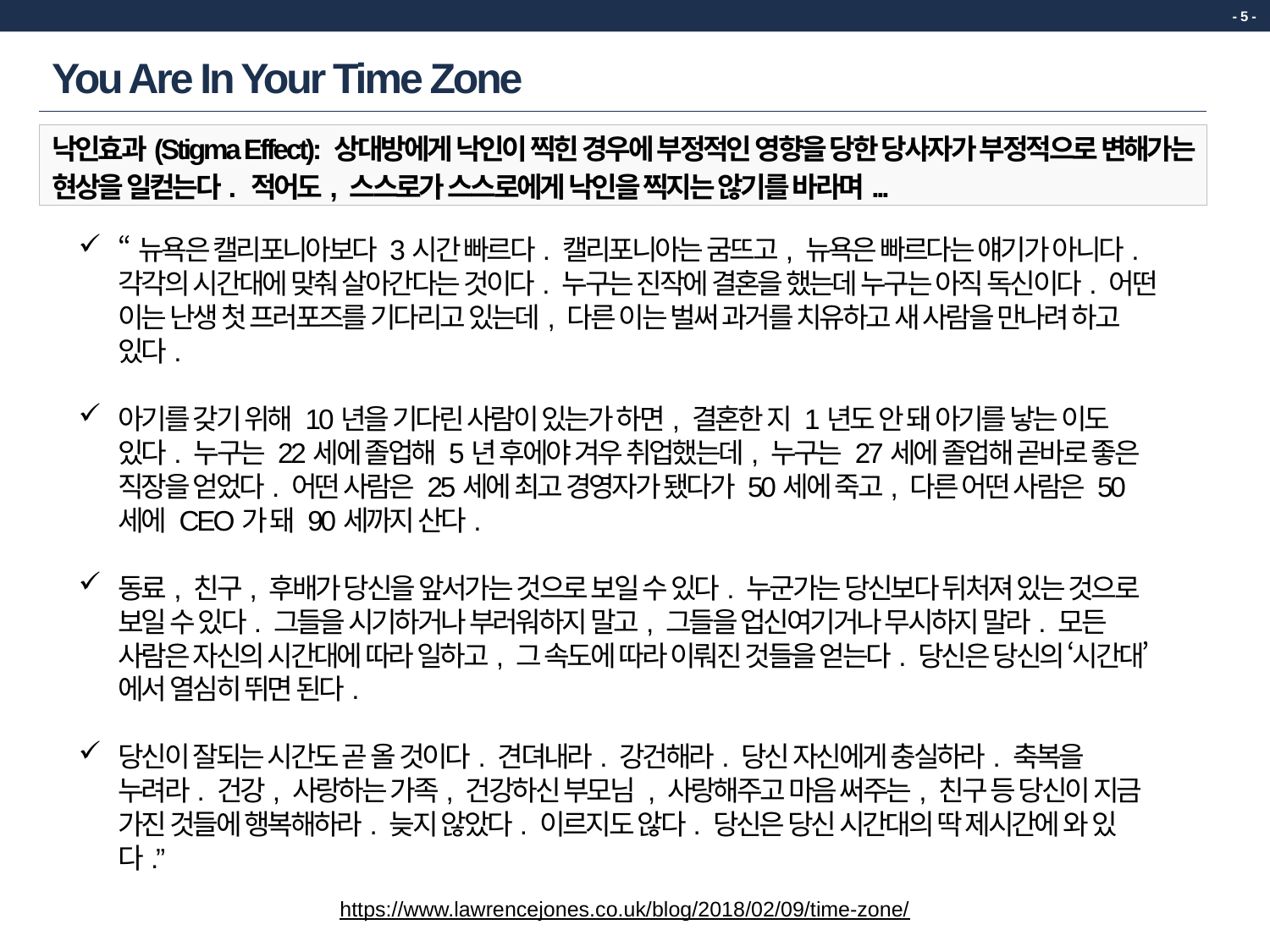

- 5 -
# You Are In Your Time Zone
낙인효과(Stigma Effect): 상대방에게 낙인이 찍힌 경우에 부정적인 영향을 당한 당사자가 부정적으로 변해가는 현상을 일컫는다. 적어도, 스스로가 스스로에게 낙인을 찍지는 않기를 바라며...
“뉴욕은 캘리포니아보다 3시간 빠르다. 캘리포니아는 굼뜨고, 뉴욕은 빠르다는 얘기가 아니다. 각각의 시간대에 맞춰 살아간다는 것이다. 누구는 진작에 결혼을 했는데 누구는 아직 독신이다. 어떤 이는 난생 첫 프러포즈를 기다리고 있는데, 다른 이는 벌써 과거를 치유하고 새 사람을 만나려 하고 있다.

아기를 갖기 위해 10년을 기다린 사람이 있는가 하면, 결혼한 지 1년도 안 돼 아기를 낳는 이도 있다. 누구는 22세에 졸업해 5년 후에야 겨우 취업했는데, 누구는 27세에 졸업해 곧바로 좋은 직장을 얻었다. 어떤 사람은 25세에 최고 경영자가 됐다가 50세에 죽고, 다른 어떤 사람은 50세에 CEO가 돼 90세까지 산다.

동료, 친구, 후배가 당신을 앞서가는 것으로 보일 수 있다. 누군가는 당신보다 뒤처져 있는 것으로 보일 수 있다. 그들을 시기하거나 부러워하지 말고, 그들을 업신여기거나 무시하지 말라. 모든 사람은 자신의 시간대에 따라 일하고, 그 속도에 따라 이뤄진 것들을 얻는다. 당신은 당신의 ‘시간대’에서 열심히 뛰면 된다.

당신이 잘되는 시간도 곧 올 것이다. 견뎌내라. 강건해라. 당신 자신에게 충실하라. 축복을 누려라. 건강, 사랑하는 가족, 건강하신 부모님 , 사랑해주고 마음 써주는, 친구 등 당신이 지금 가진 것들에 행복해하라. 늦지 않았다. 이르지도 않다. 당신은 당신 시간대의 딱 제시간에 와 있다.”
https://www.lawrencejones.co.uk/blog/2018/02/09/time-zone/